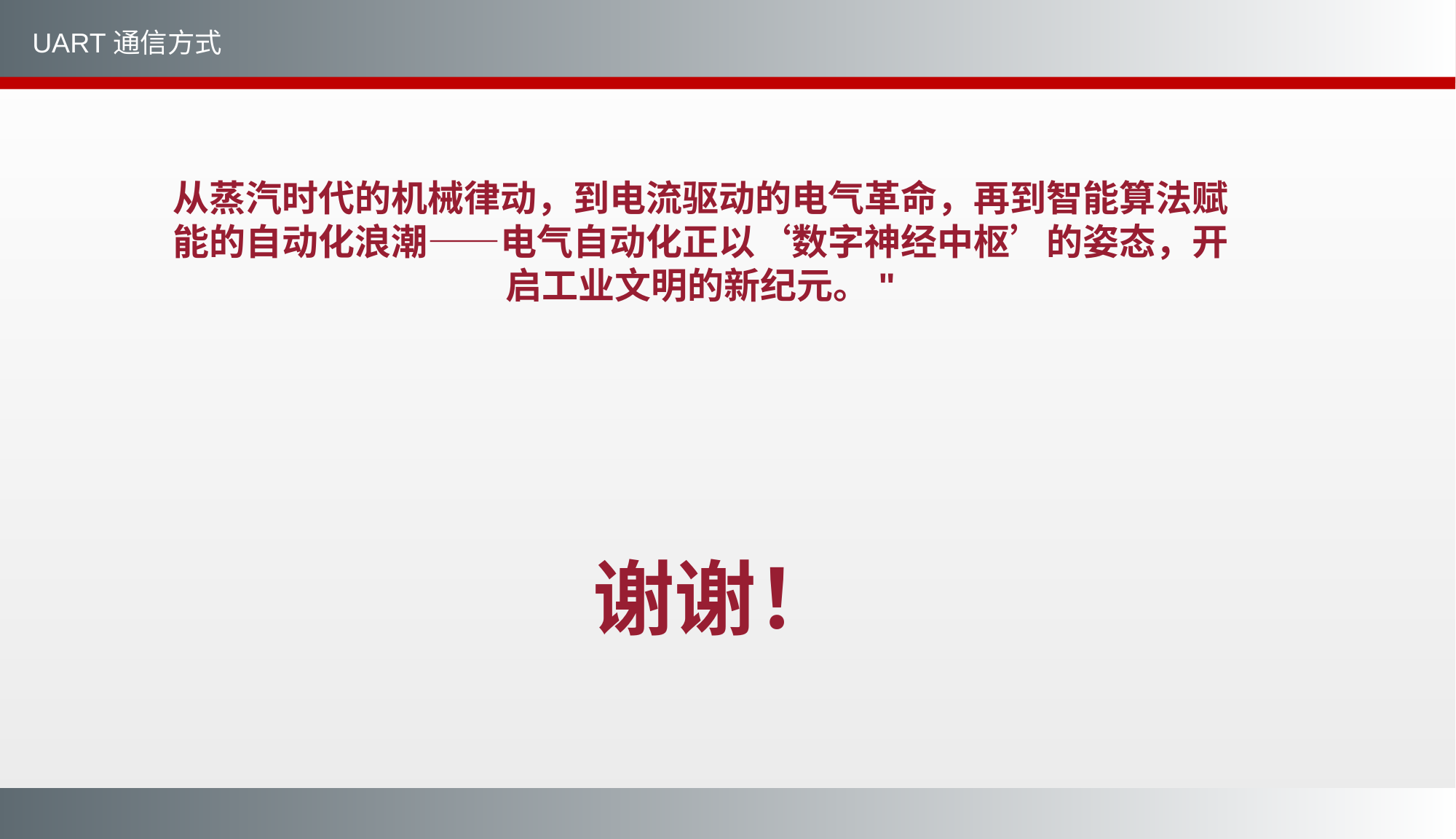

UART通信方式
从蒸汽时代的机械律动，到电流驱动的电气革命，再到智能算法赋能的自动化浪潮——电气自动化正以‘数字神经中枢’的姿态，开启工业文明的新纪元。"
谢谢！